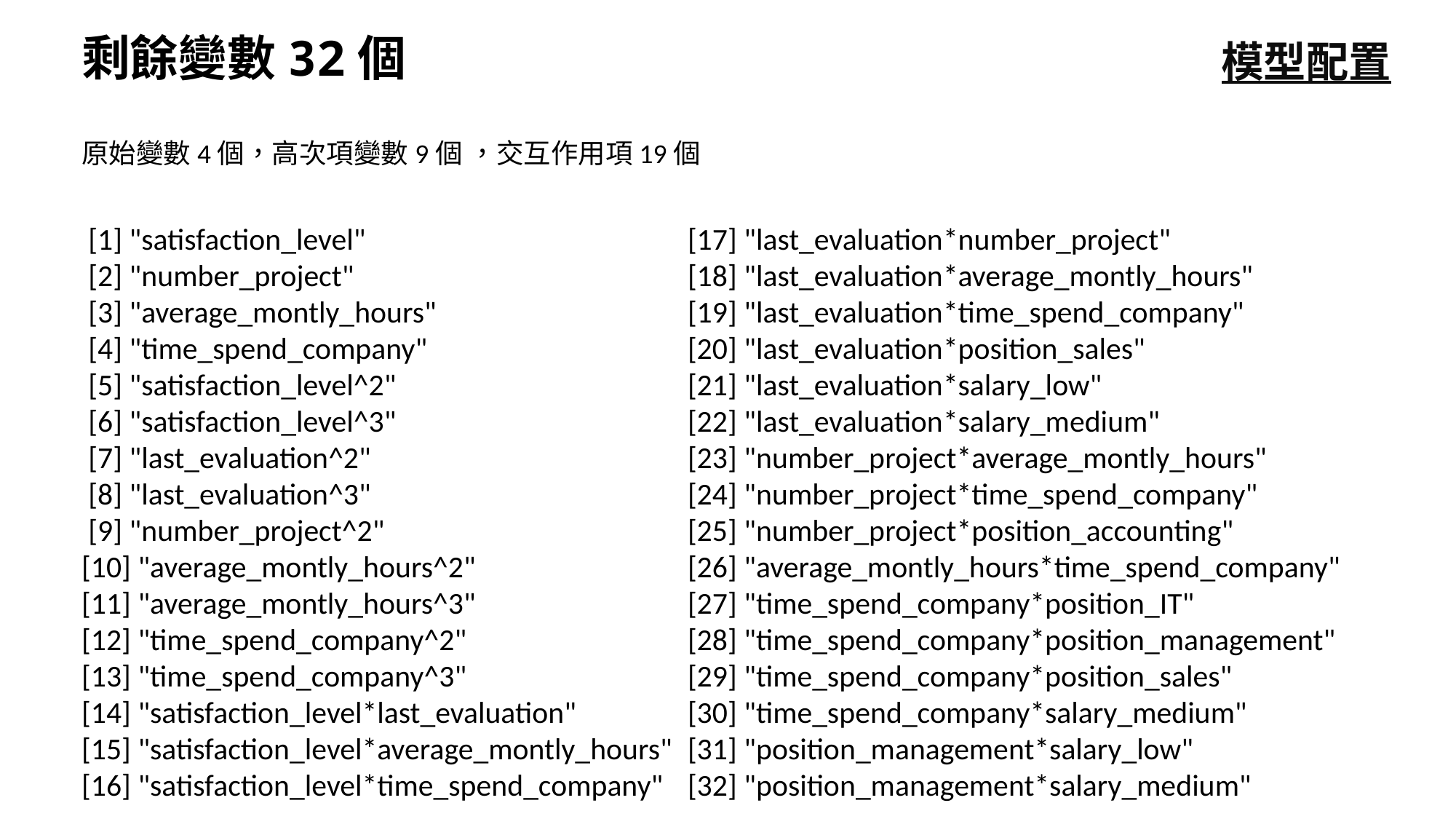

剩餘變數32個
模型配置
原始變數4個，高次項變數9個 ，交互作用項19個
 [1] "satisfaction_level"
 [2] "number_project"
 [3] "average_montly_hours"
 [4] "time_spend_company"
 [5] "satisfaction_level^2"
 [6] "satisfaction_level^3"
 [7] "last_evaluation^2"
 [8] "last_evaluation^3"
 [9] "number_project^2"
[10] "average_montly_hours^2"
[11] "average_montly_hours^3"
[12] "time_spend_company^2"
[13] "time_spend_company^3"
[14] "satisfaction_level*last_evaluation"
[15] "satisfaction_level*average_montly_hours"
[16] "satisfaction_level*time_spend_company"

[17] "last_evaluation*number_project"
[18] "last_evaluation*average_montly_hours"
[19] "last_evaluation*time_spend_company"
[20] "last_evaluation*position_sales"
[21] "last_evaluation*salary_low"
[22] "last_evaluation*salary_medium"
[23] "number_project*average_montly_hours"
[24] "number_project*time_spend_company"
[25] "number_project*position_accounting"
[26] "average_montly_hours*time_spend_company"
[27] "time_spend_company*position_IT"
[28] "time_spend_company*position_management"
[29] "time_spend_company*position_sales"
[30] "time_spend_company*salary_medium"
[31] "position_management*salary_low"
[32] "position_management*salary_medium"